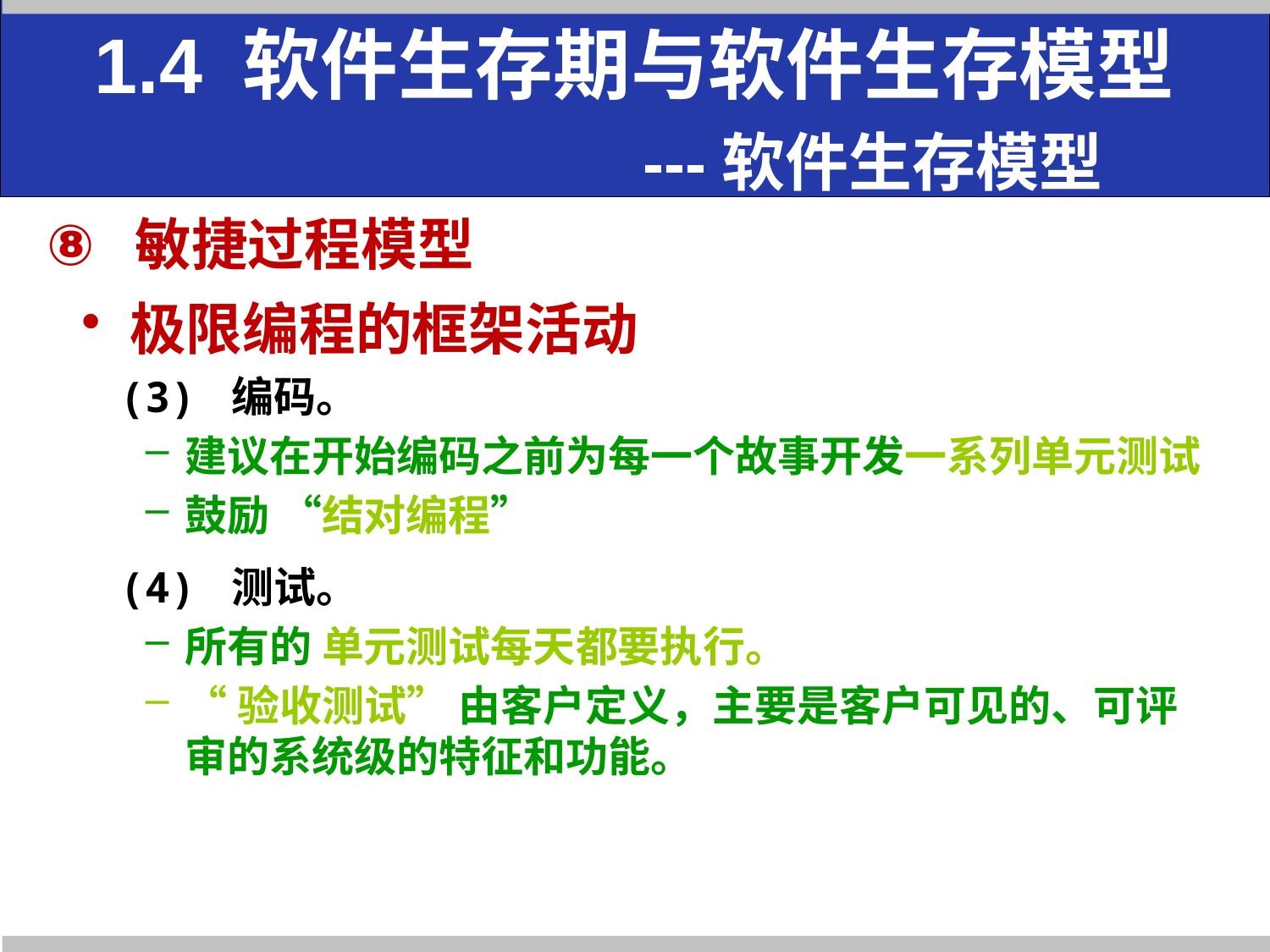

# 1.4 软件生存期与软件生存模型 ---软件生存模型
敏捷过程模型
极限编程的框架活动
(3) 编码。
建议在开始编码之前为每一个故事开发一系列单元测试
鼓励 “结对编程”
(4) 测试。
所有的 单元测试每天都要执行。
“验收测试” 由客户定义，主要是客户可见的、可评审的系统级的特征和功能。

98